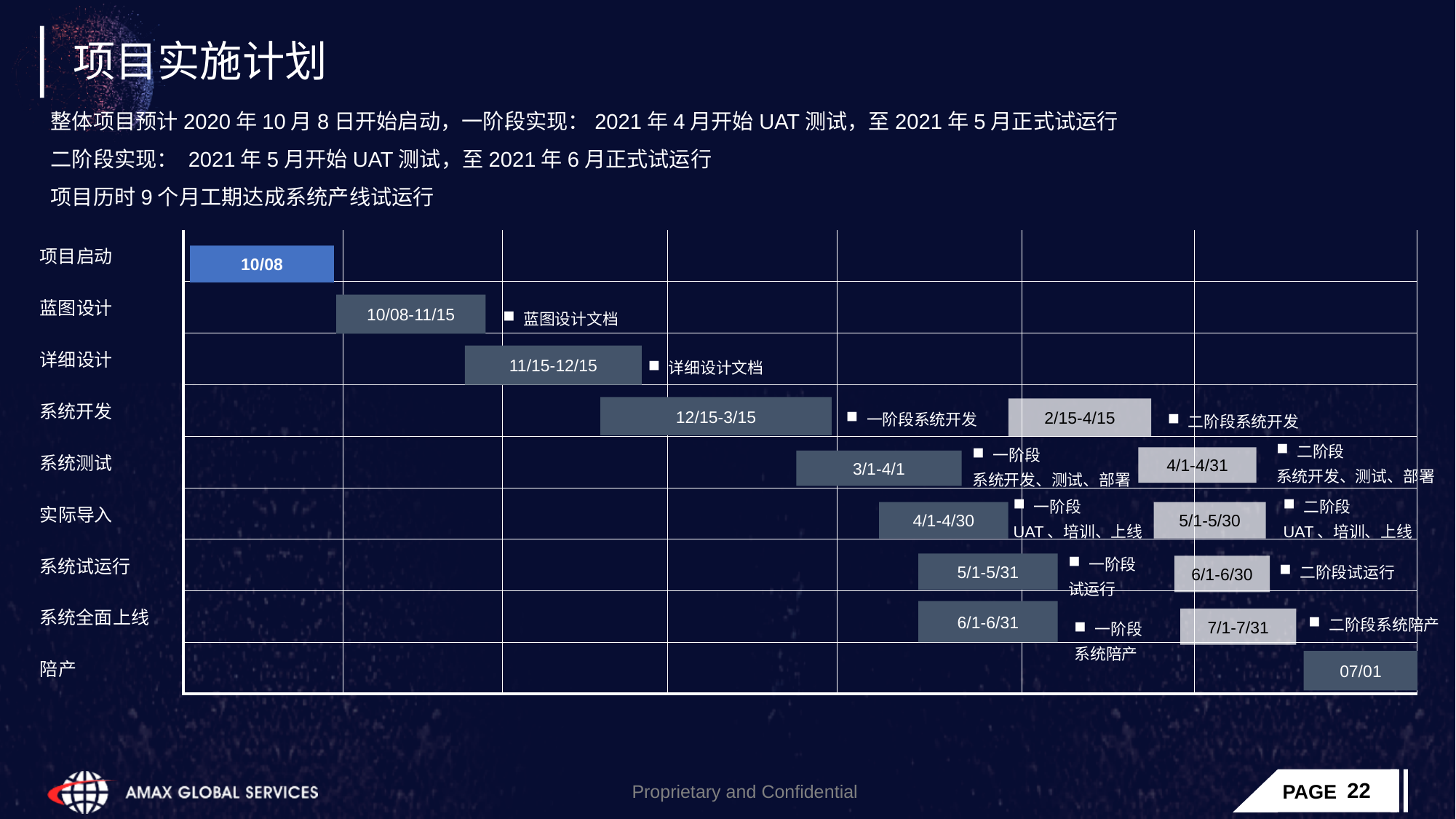

项目实施计划
整体项目预计2020年10月8日开始启动，一阶段实现：2021年4月开始UAT测试，至2021年5月正式试运行
二阶段实现： 2021年5月开始UAT测试，至2021年6月正式试运行
项目历时9个月工期达成系统产线试运行
| 项目启动 |  |  |  |  |  |  |  |
| --- | --- | --- | --- | --- | --- | --- | --- |
| 蓝图设计 |  |  |  |  |  |  |  |
| 详细设计 |  |  |  |  |  |  |  |
| 系统开发 |  |  |  |  |  |  |  |
| 系统测试 |  |  |  |  |  |  |  |
| 实际导入 |  |  |  |  |  |  |  |
| 系统试运行 |  |  |  |  |  |  |  |
| 系统全面上线 |  |  |  |  |  |  |  |
| 陪产 |  |  |  |  |  |  |  |
10/08
10/08-11/15
蓝图设计文档
11/15-12/15
详细设计文档
12/15-3/15
一阶段系统开发
2/15-4/15
二阶段系统开发
二阶段
系统开发、测试、部署
一阶段
系统开发、测试、部署
4/1-4/31
3/1-4/1
一阶段
UAT、培训、上线
二阶段
UAT、培训、上线
4/1-4/30
5/1-5/30
一阶段
试运行
二阶段试运行
5/1-5/31
6/1-6/30
6/1-6/31
二阶段系统陪产
一阶段
系统陪产
7/1-7/31
07/01